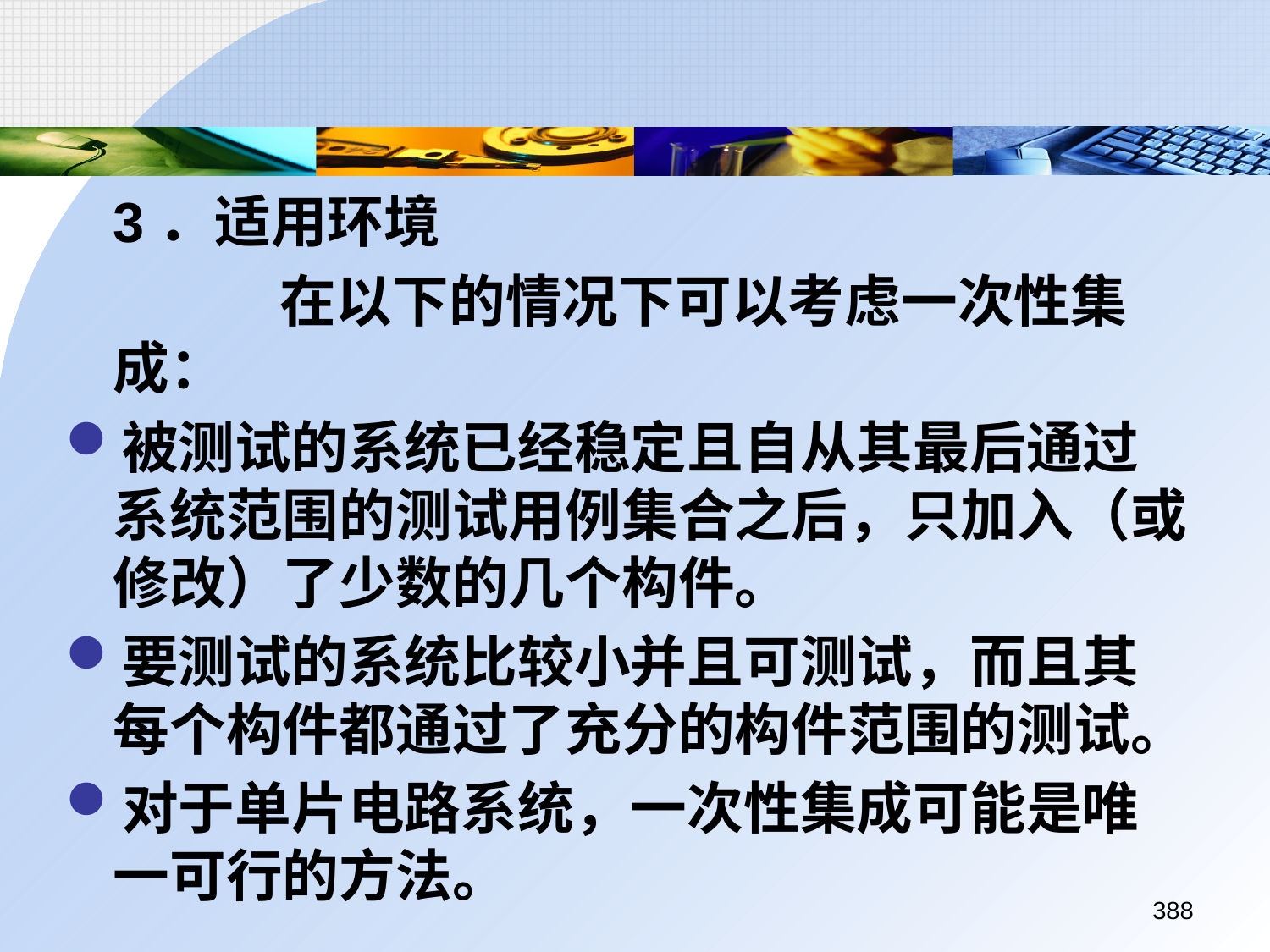

3．适用环境
		  在以下的情况下可以考虑一次性集成：
被测试的系统已经稳定且自从其最后通过系统范围的测试用例集合之后，只加入（或修改）了少数的几个构件。
要测试的系统比较小并且可测试，而且其每个构件都通过了充分的构件范围的测试。
对于单片电路系统，一次性集成可能是唯一可行的方法。
388